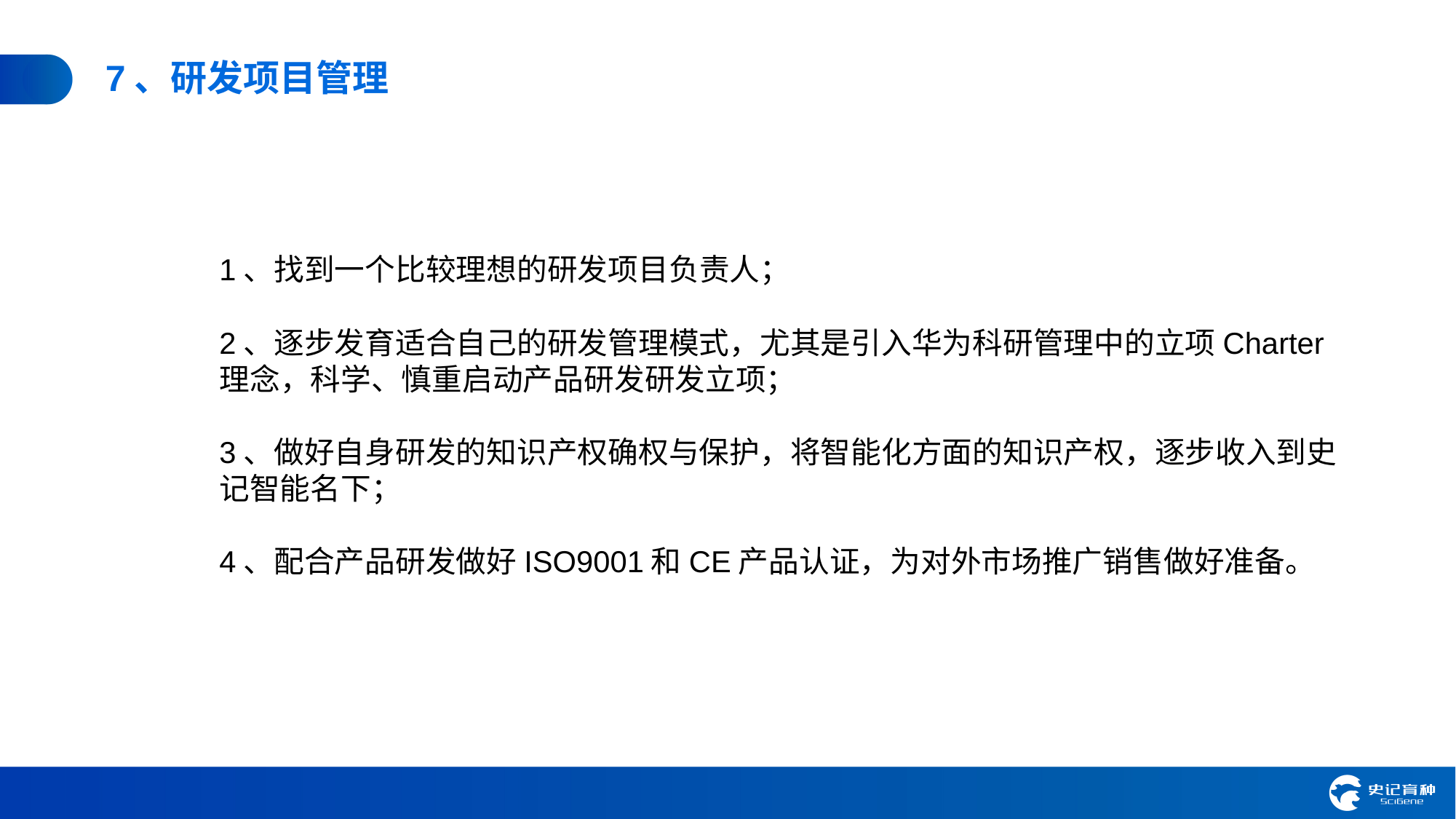

7、研发项目管理
1、找到一个比较理想的研发项目负责人；

2、逐步发育适合自己的研发管理模式，尤其是引入华为科研管理中的立项Charter理念，科学、慎重启动产品研发研发立项；

3、做好自身研发的知识产权确权与保护，将智能化方面的知识产权，逐步收入到史记智能名下；

4、配合产品研发做好ISO9001和CE产品认证，为对外市场推广销售做好准备。